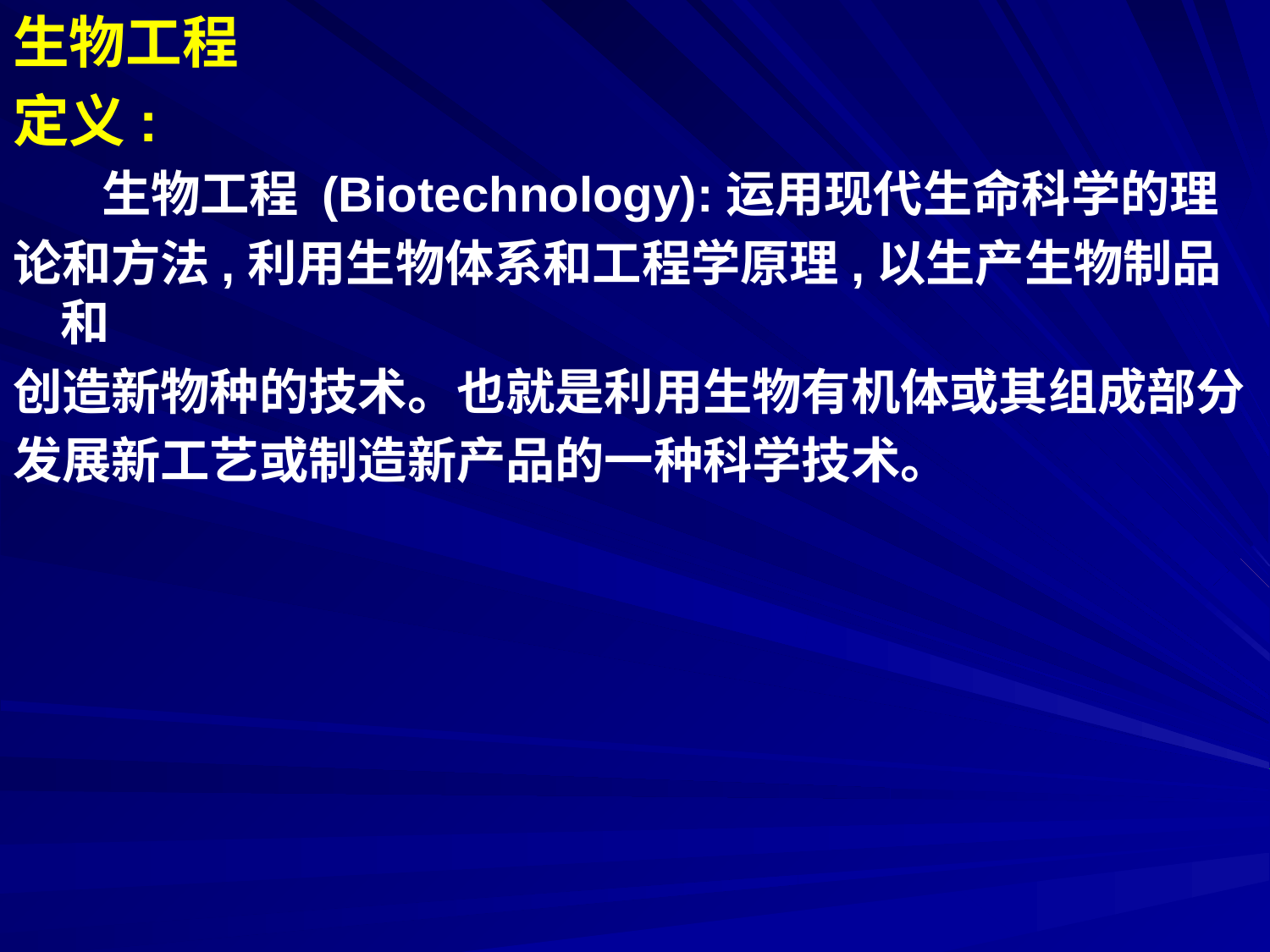

生物工程
定义:
       生物工程 (Biotechnology):运用现代生命科学的理
论和方法,利用生物体系和工程学原理,以生产生物制品和
创造新物种的技术。也就是利用生物有机体或其组成部分
发展新工艺或制造新产品的一种科学技术。